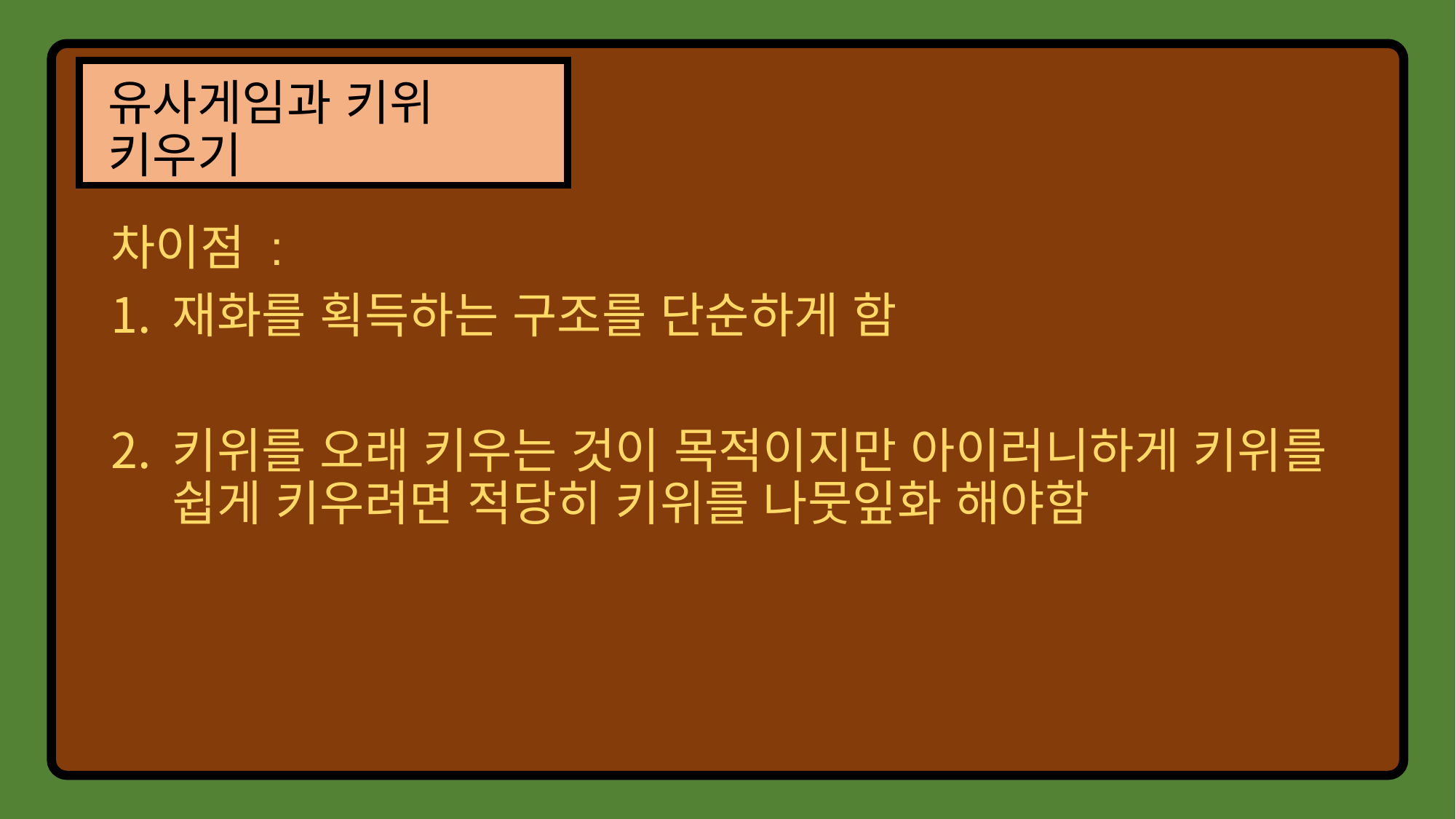

# 유사게임과 키위 키우기

차이점 :
재화를 획득하는 구조를 단순하게 함

키위를 오래 키우는 것이 목적이지만 아이러니하게 키위를 쉽게 키우려면 적당히 키위를 나뭇잎화 해야함